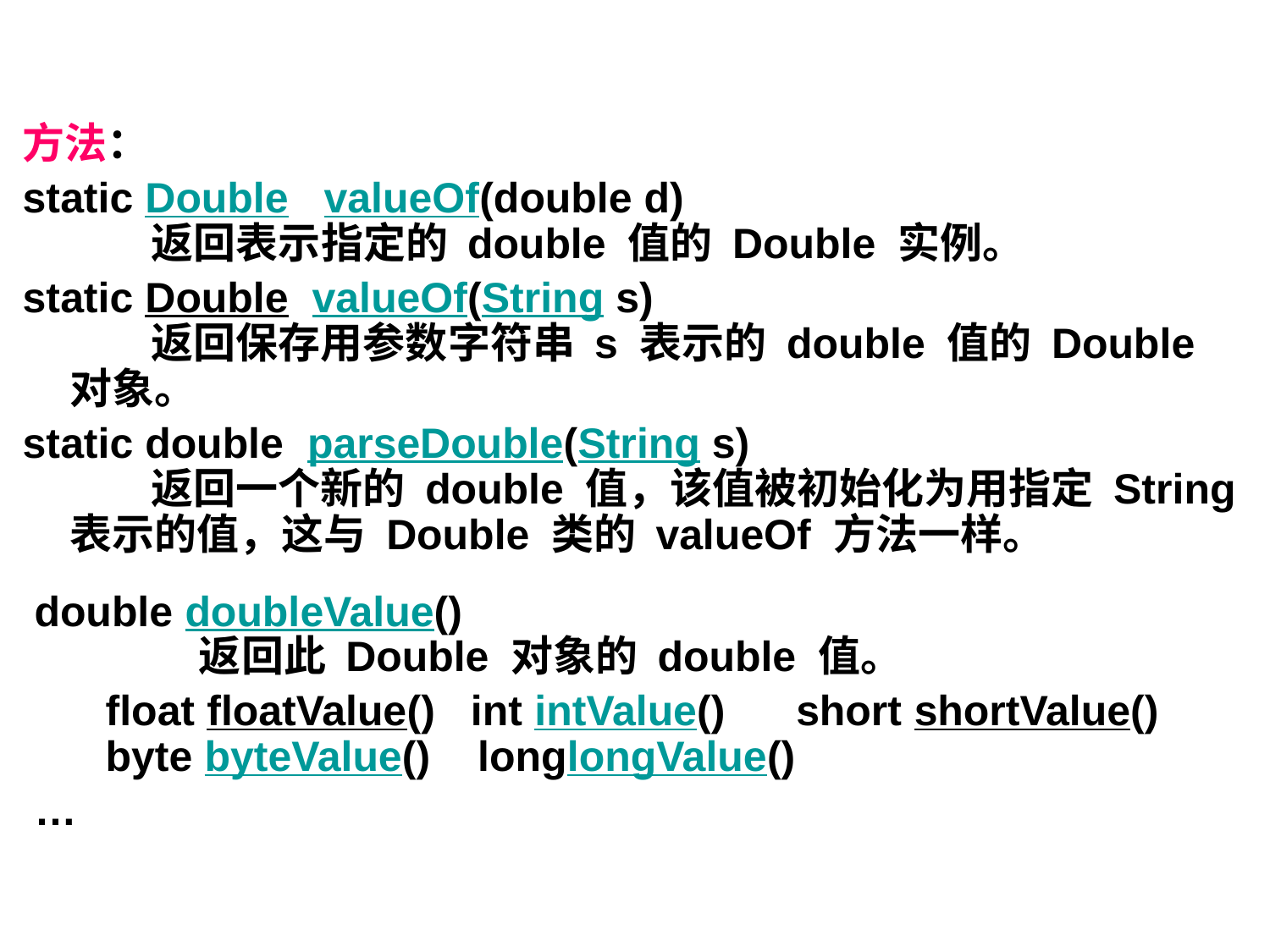

方法：
static Double   valueOf(double d)
      返回表示指定的 double 值的 Double 实例。
static Double  valueOf(String s)
      返回保存用参数字符串 s 表示的 double 值的 Double 对象。
static double  parseDouble(String s)
      返回一个新的 double 值，该值被初始化为用指定 String 表示的值，这与 Double 类的 valueOf 方法一样。

 double doubleValue()
          返回此 Double 对象的 double 值。
       float floatValue()   int intValue()      short shortValue()
   byte byteValue()    longlongValue()
 …